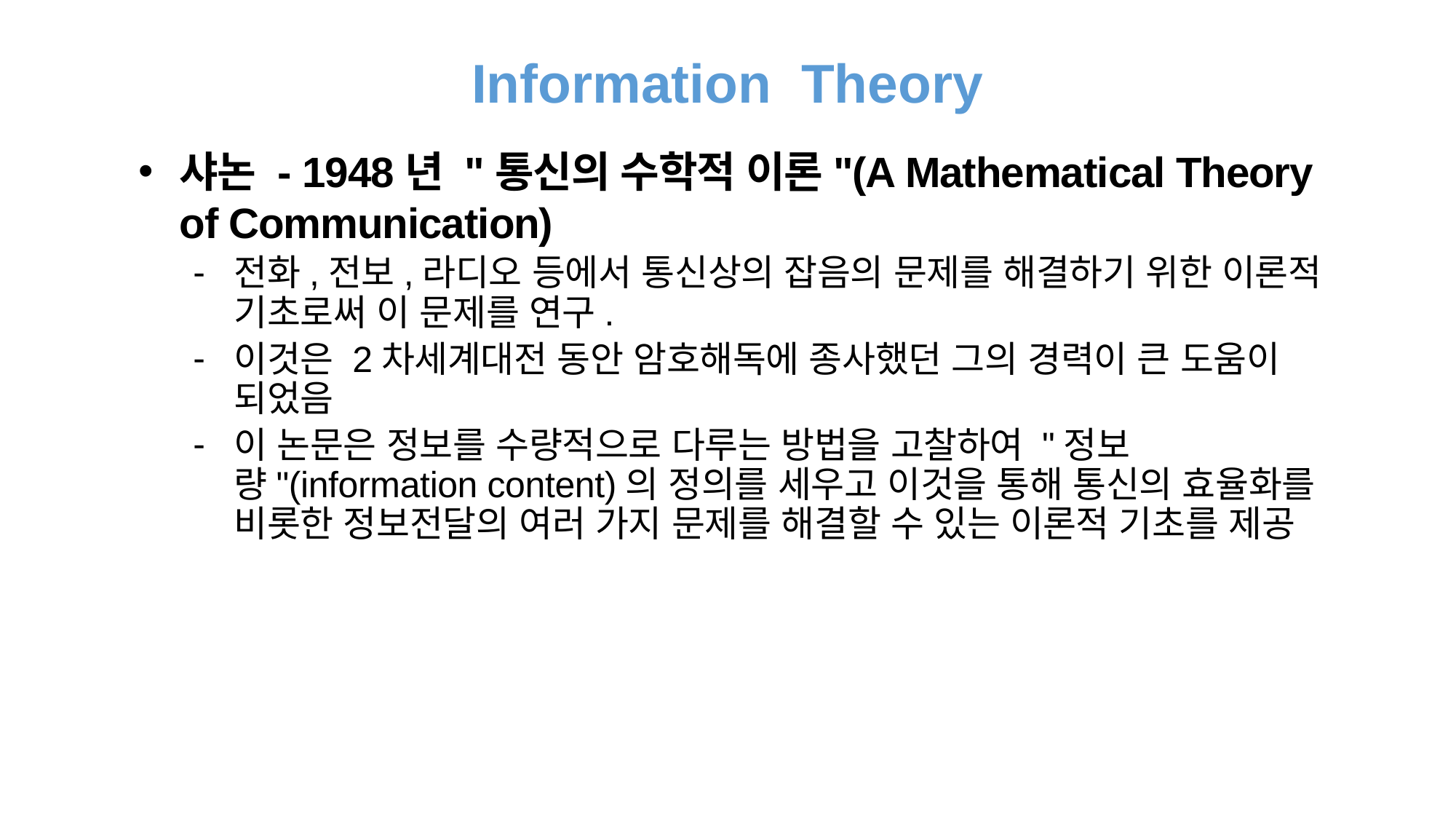

# Information  Theory
샤논 - 1948년 "통신의 수학적 이론"(A Mathematical Theory of Communication)
전화,전보,라디오 등에서 통신상의 잡음의 문제를 해결하기 위한 이론적 기초로써 이 문제를 연구.
이것은 2차세계대전 동안 암호해독에 종사했던 그의 경력이 큰 도움이 되었음
이 논문은 정보를 수량적으로 다루는 방법을 고찰하여 "정보량"(information content)의 정의를 세우고 이것을 통해 통신의 효율화를 비롯한 정보전달의 여러 가지 문제를 해결할 수 있는 이론적 기초를 제공